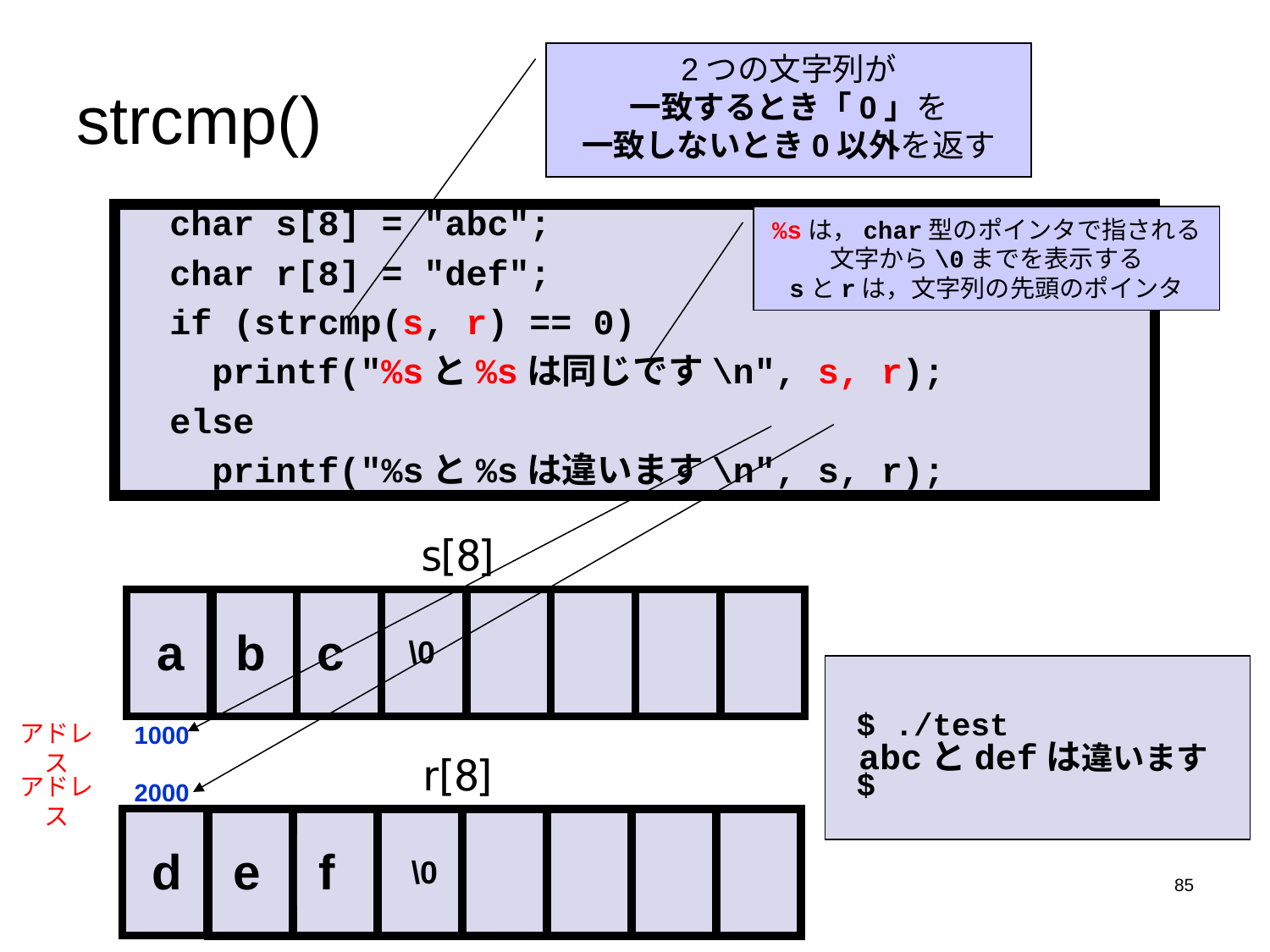

# strcmp()
2つの文字列が
一致するとき「0」を
一致しないとき0以外を返す

  char s[8] = "abc";
  char r[8] = "def";
  if (strcmp(s, r) == 0)
    printf("%sと%sは同じです\n", s, r);
  else
    printf("%sと%sは違います\n", s, r);
%sは，char型のポインタで指される文字から\0までを表示する
sとrは，文字列の先頭のポインタ

s[8]

a
b
c
\0

 $ ./test
 abcとdefは違います
 $

アドレス
1000
r[8]
アドレス
2000

d
e
f
\0
85